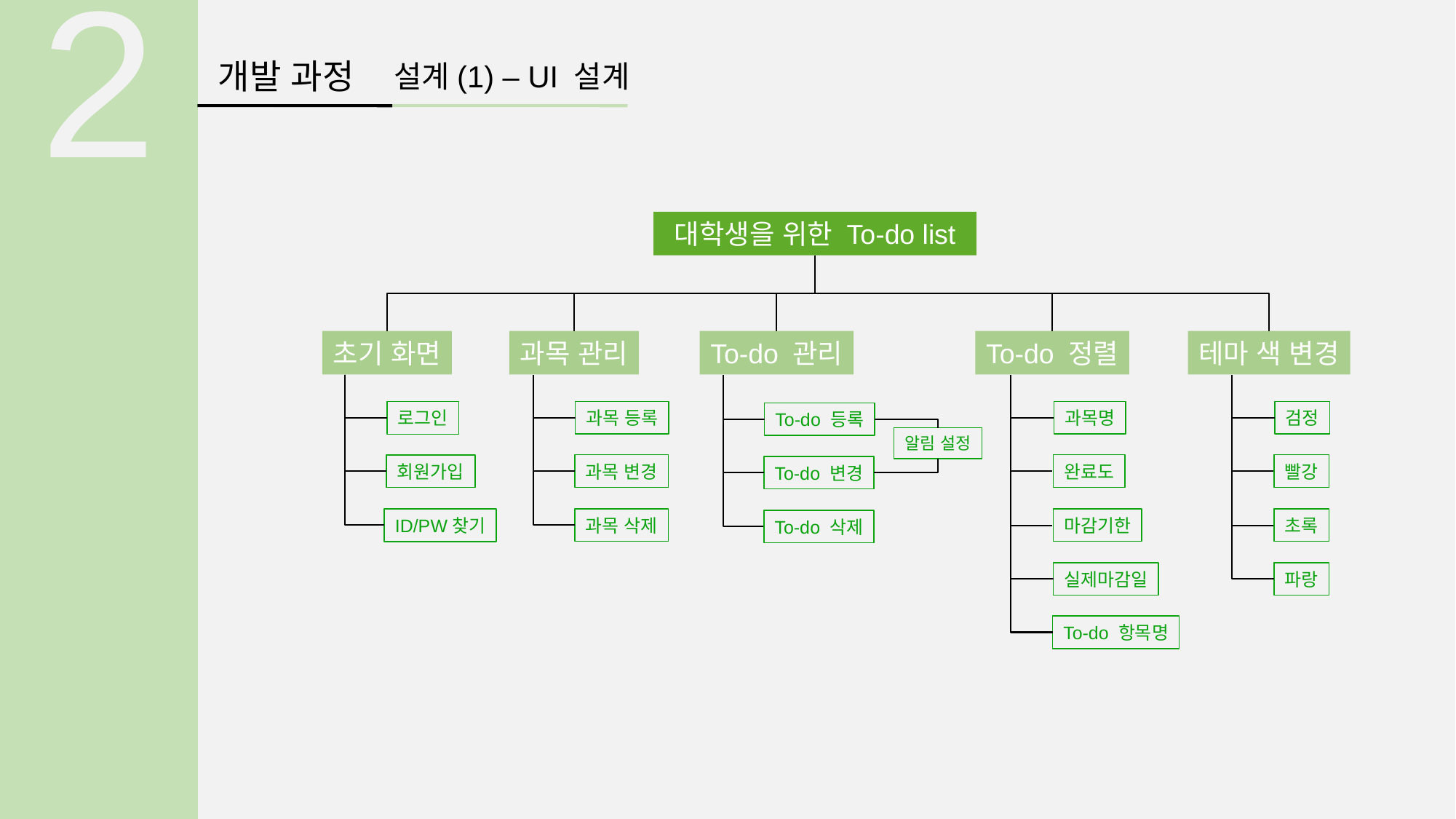

2

개발 과정
설계(1) – UI 설계

대학생을 위한 To-do list
To-do 정렬
To-do 관리
초기 화면
과목 관리
테마 색 변경
과목 등록
과목명
검정
로그인
To-do 등록
알림 설정
과목 변경
완료도
빨강
회원가입
To-do 변경
과목 삭제
마감기한
초록
ID/PW찾기
To-do 삭제
실제마감일
파랑
To-do 항목명